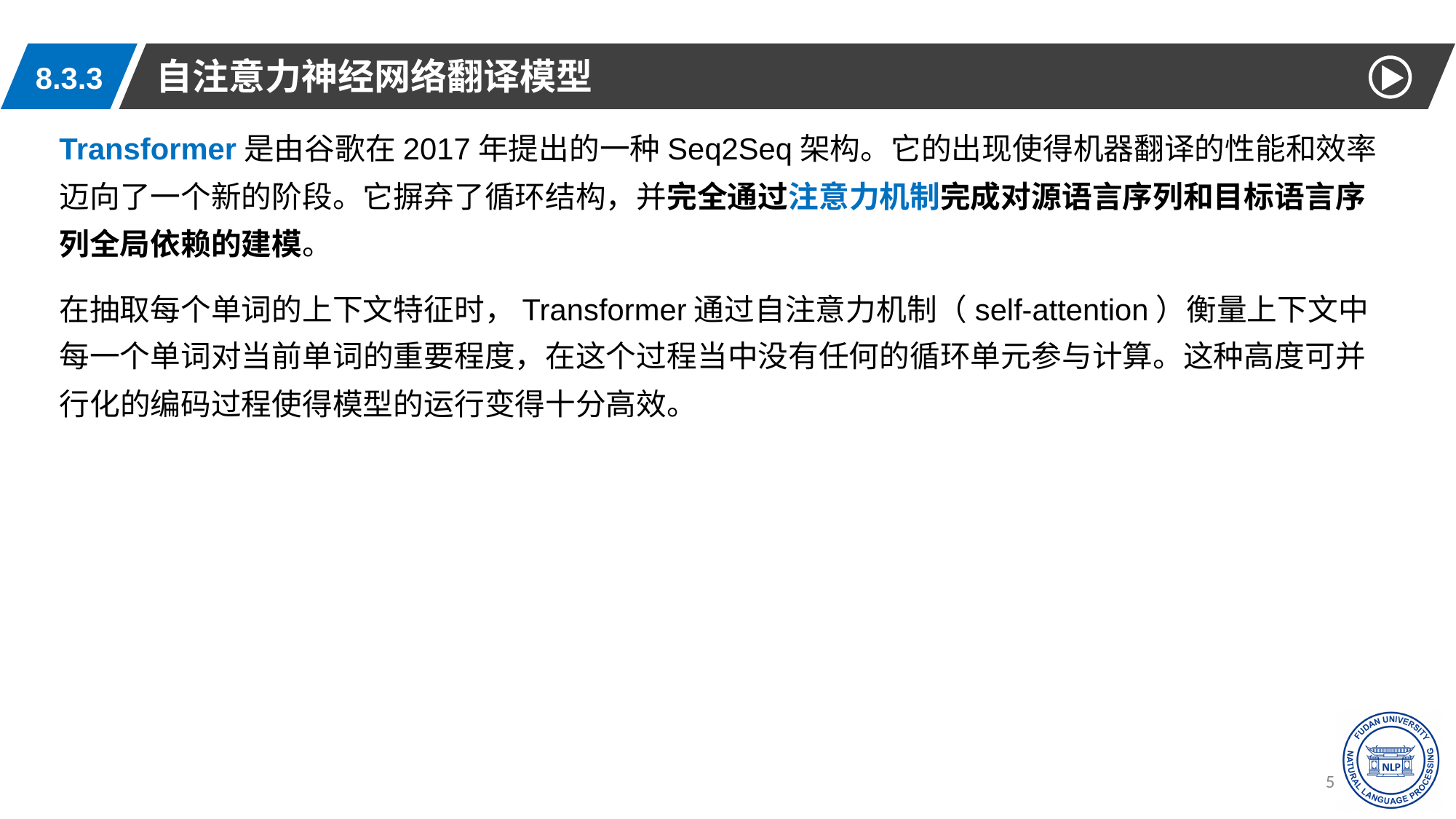

自注意力神经网络翻译模型
8.3.3

Transformer是由谷歌在2017年提出的一种Seq2Seq架构。它的出现使得机器翻译的性能和效率迈向了一个新的阶段。它摒弃了循环结构，并完全通过注意力机制完成对源语言序列和目标语言序列全局依赖的建模。
在抽取每个单词的上下文特征时，Transformer通过自注意力机制（self-attention）衡量上下文中每一个单词对当前单词的重要程度，在这个过程当中没有任何的循环单元参与计算。这种高度可并行化的编码过程使得模型的运行变得十分高效。
51